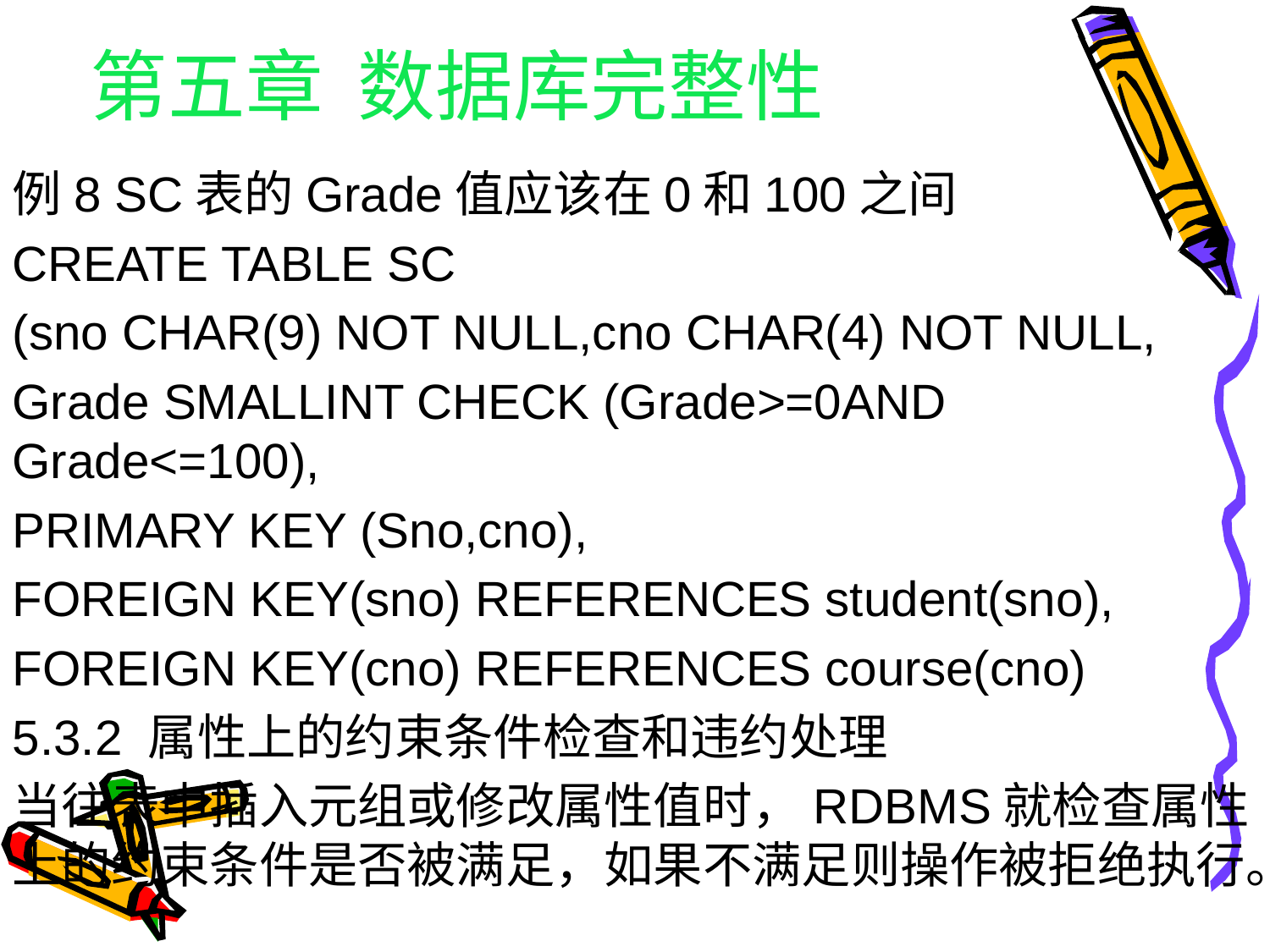

# 第五章  数据库完整性
例8 SC表的Grade值应该在0和100之间
CREATE TABLE SC
(sno CHAR(9) NOT NULL,cno CHAR(4) NOT NULL,
Grade SMALLINT CHECK (Grade>=0AND Grade<=100),
PRIMARY KEY (Sno,cno),
FOREIGN KEY(sno) REFERENCES student(sno),
FOREIGN KEY(cno) REFERENCES course(cno)
5.3.2 属性上的约束条件检查和违约处理
当往表中插入元组或修改属性值时，RDBMS就检查属性上的约束条件是否被满足，如果不满足则操作被拒绝执行。